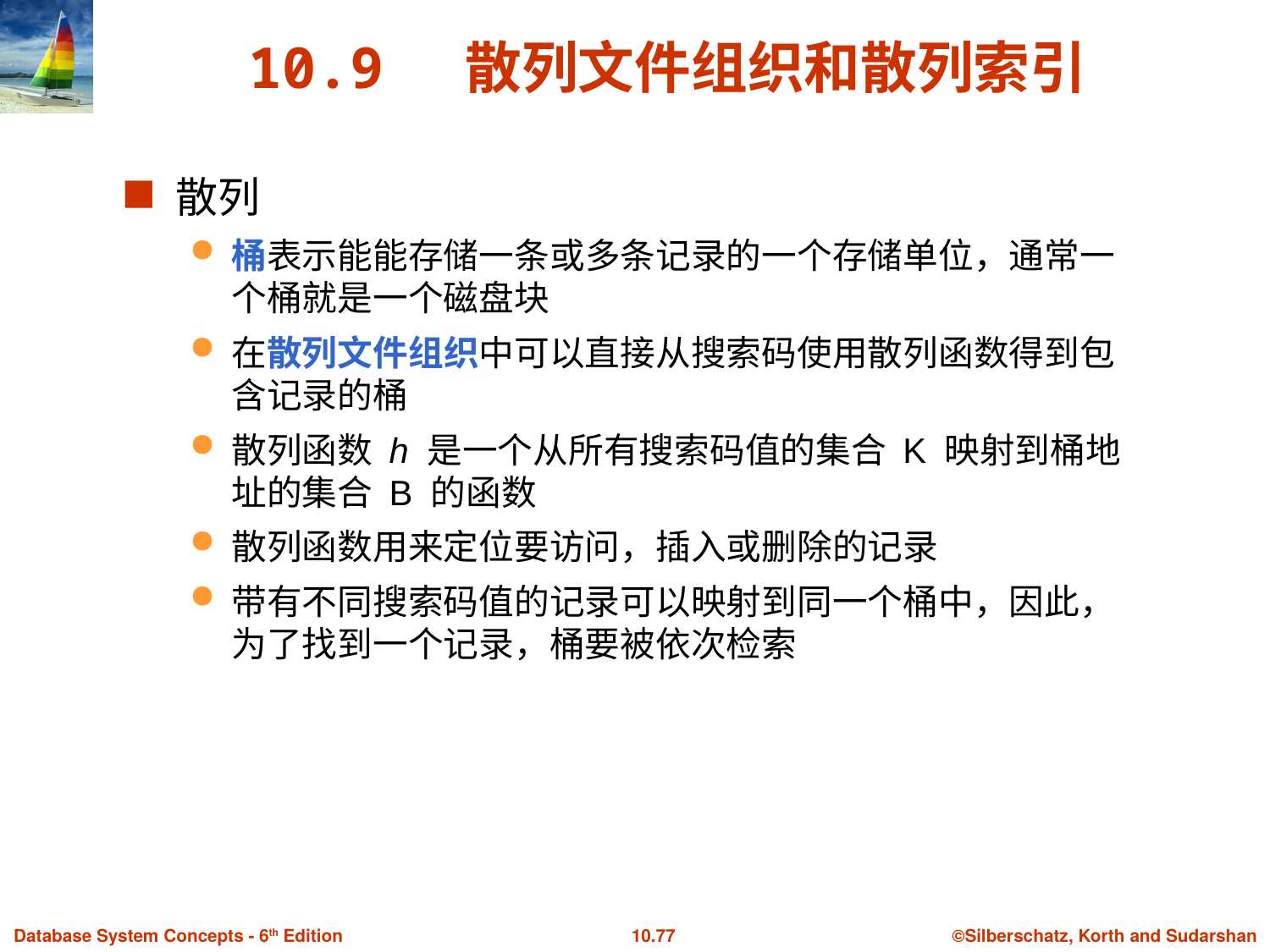

# 10.9  散列文件组织和散列索引
散列
桶表示能能存储一条或多条记录的一个存储单位，通常一个桶就是一个磁盘块
在散列文件组织中可以直接从搜索码使用散列函数得到包含记录的桶
散列函数 h 是一个从所有搜索码值的集合 K 映射到桶地址的集合 B 的函数
散列函数用来定位要访问，插入或删除的记录
带有不同搜索码值的记录可以映射到同一个桶中，因此，为了找到一个记录，桶要被依次检索